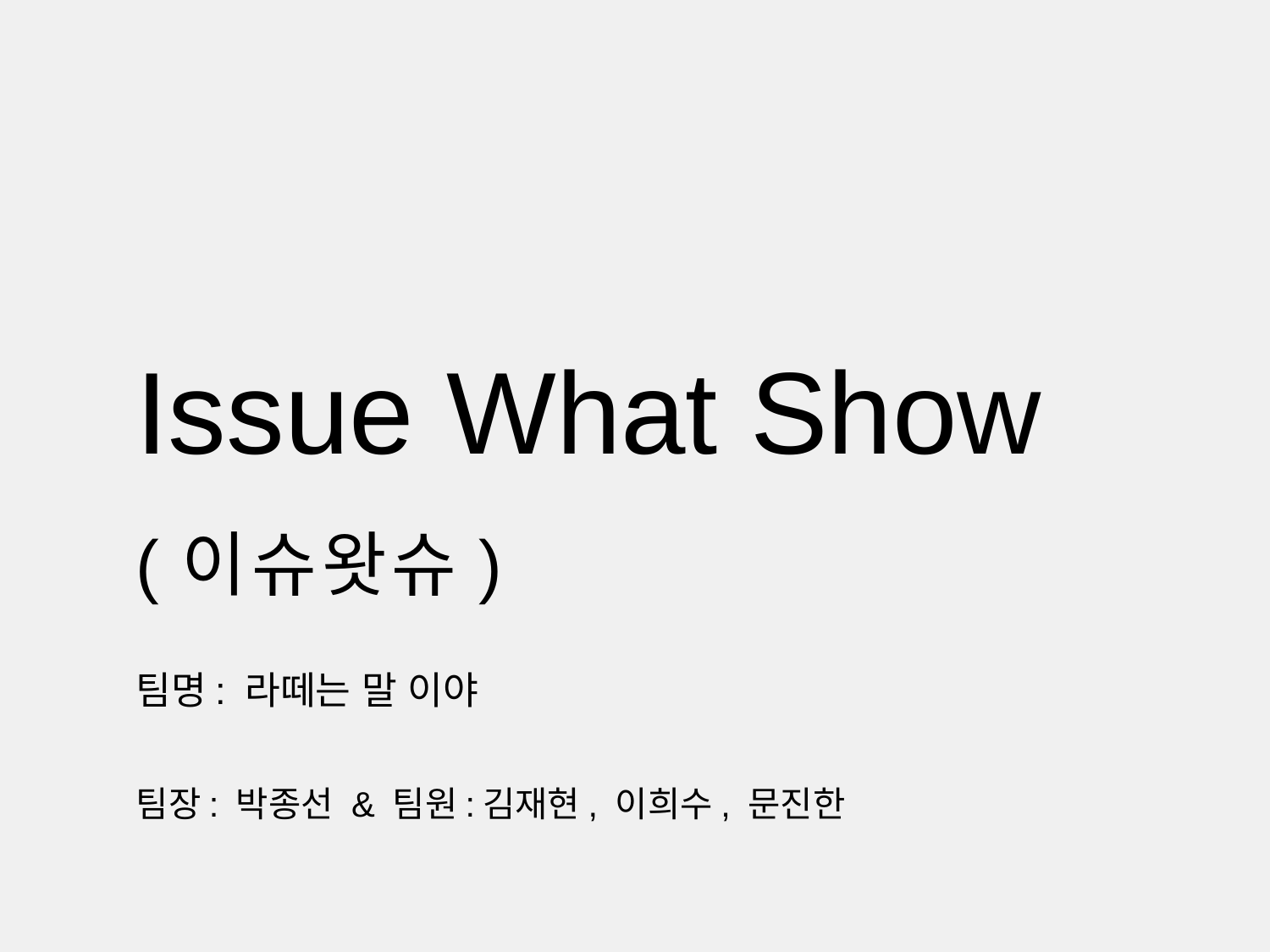

# Issue What Show (이슈왓슈)

팀명: 라떼는 말 이야

팀장: 박종선 & 팀원:김재현, 이희수, 문진한